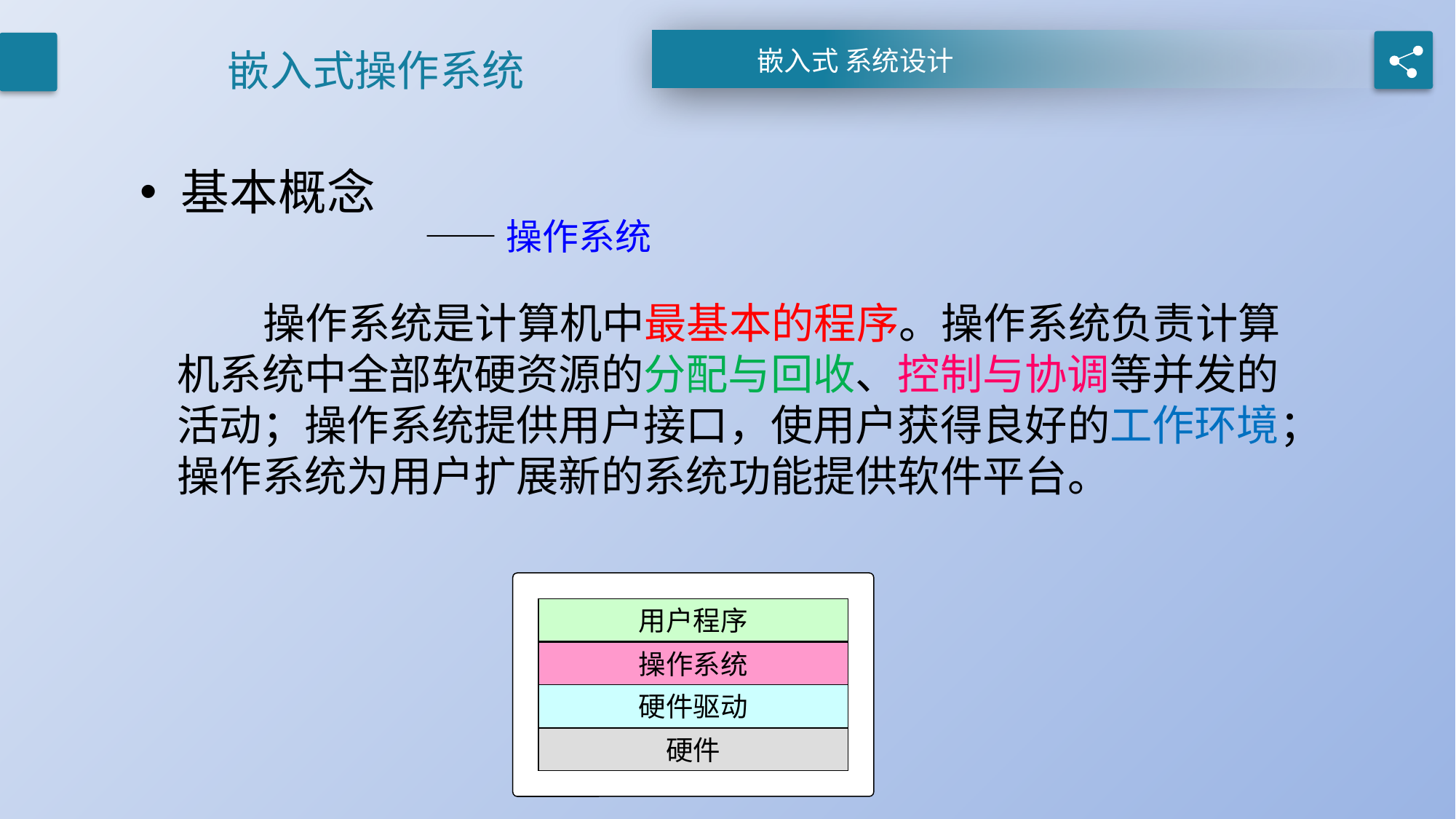

# 嵌入式操作系统
基本概念
——操作系统
        操作系统是计算机中最基本的程序。操作系统负责计算机系统中全部软硬资源的分配与回收、控制与协调等并发的活动；操作系统提供用户接口，使用户获得良好的工作环境；操作系统为用户扩展新的系统功能提供软件平台。

用户程序
操作系统
硬件驱动
硬件